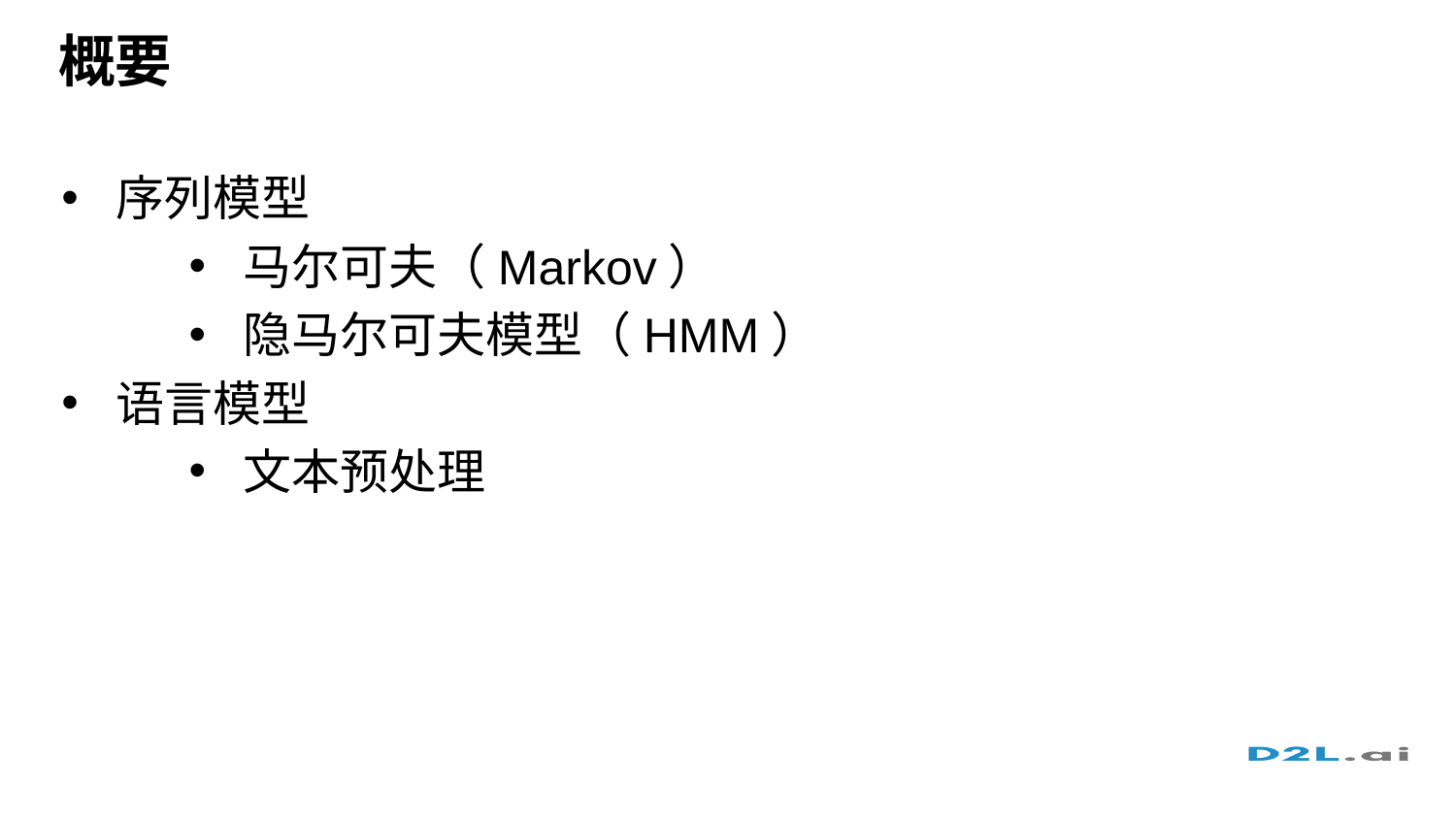

# 概要
序列模型
马尔可夫（Markov）
隐马尔可夫模型（HMM）
语言模型
文本预处理